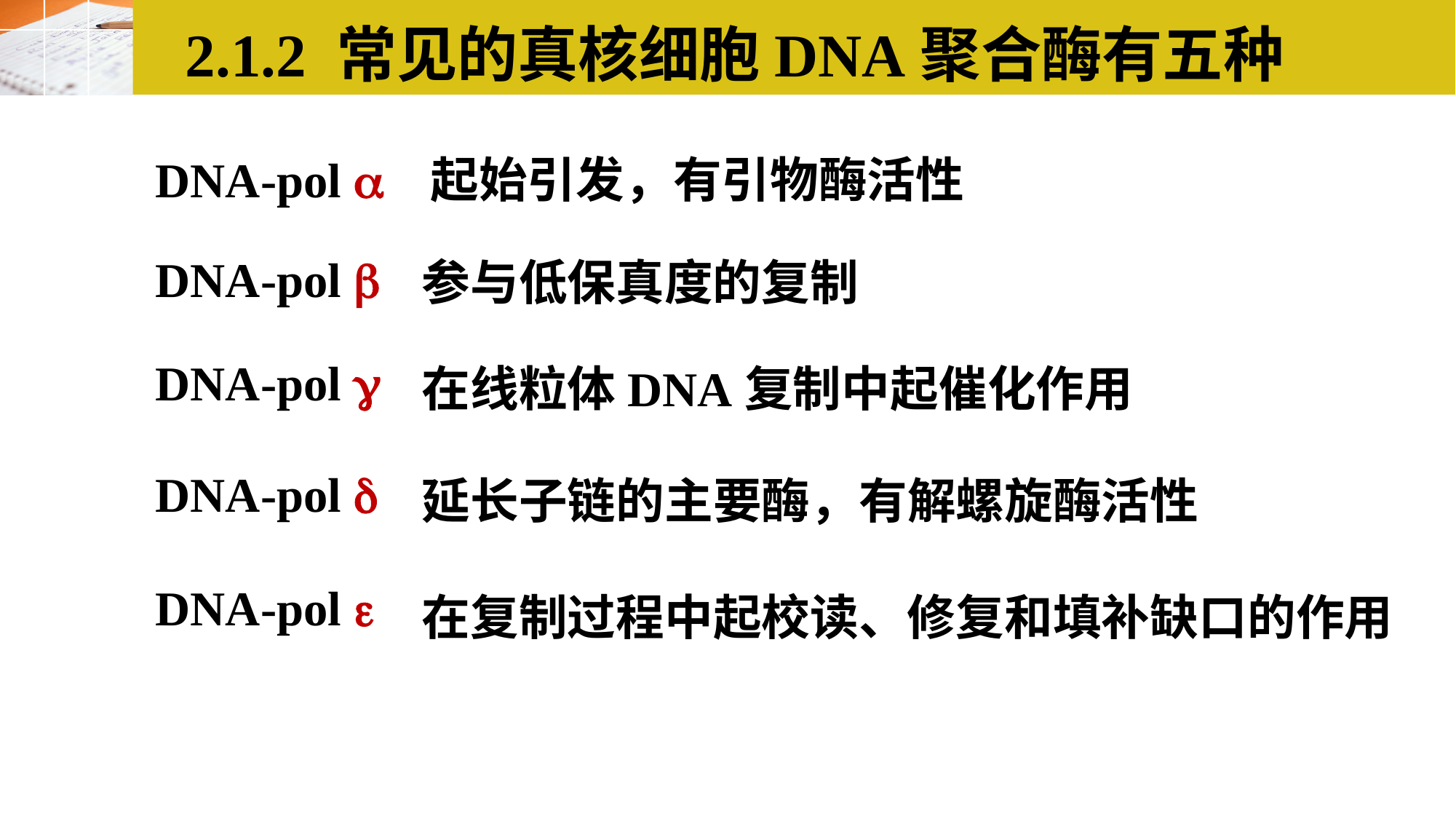

2.1.2 常见的真核细胞DNA聚合酶有五种
起始引发，有引物酶活性
DNA-pol α
DNA-pol β
参与低保真度的复制
DNA-pol γ
在线粒体DNA复制中起催化作用
DNA-pol δ
延长子链的主要酶，有解螺旋酶活性
在复制过程中起校读、修复和填补缺口的作用
DNA-pol ε